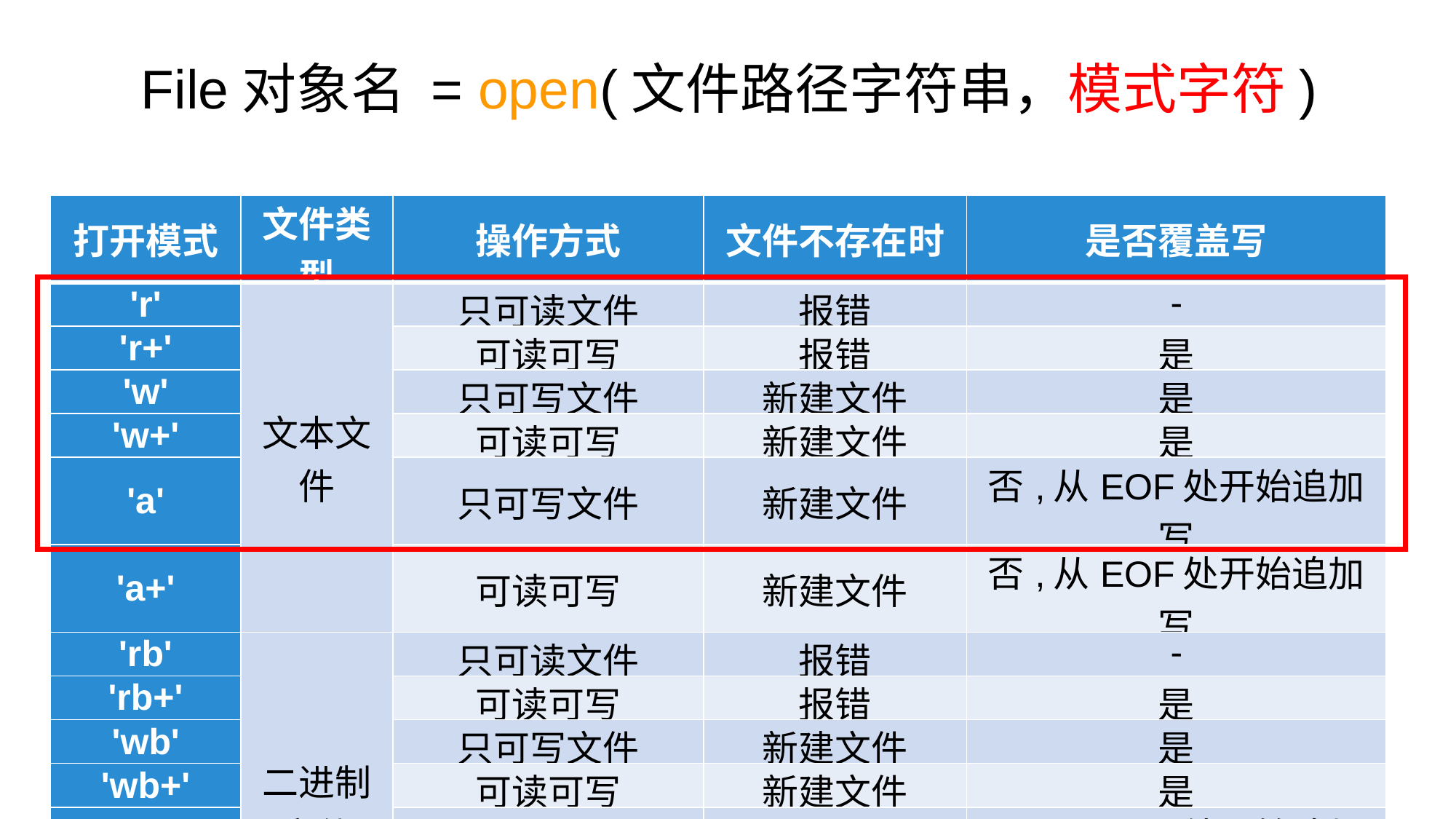

File对象名 = open(文件路径字符串，模式字符)
| 打开模式 | 文件类型 | 操作方式 | 文件不存在时 | 是否覆盖写 |
| --- | --- | --- | --- | --- |
| 'r' | 文本文件 | 只可读文件 | 报错 | - |
| 'r+' |  | 可读可写 | 报错 | 是 |
| 'w' |  | 只可写文件 | 新建文件 | 是 |
| 'w+' |  | 可读可写 | 新建文件 | 是 |
| 'a' |  | 只可写文件 | 新建文件 | 否,从EOF处开始追加写 |
| 'a+' |  | 可读可写 | 新建文件 | 否,从EOF处开始追加写 |
| 'rb' | 二进制文件 | 只可读文件 | 报错 | - |
| 'rb+' |  | 可读可写 | 报错 | 是 |
| 'wb' |  | 只可写文件 | 新建文件 | 是 |
| 'wb+' |  | 可读可写 | 新建文件 | 是 |
| 'ab' |  | 只可写文件 | 新建文件 | 否,从EOF处开始追加写 |
| 'ab+' |  | 可读可写 | 新建文件 | 否,从EOF处开始追加写 |